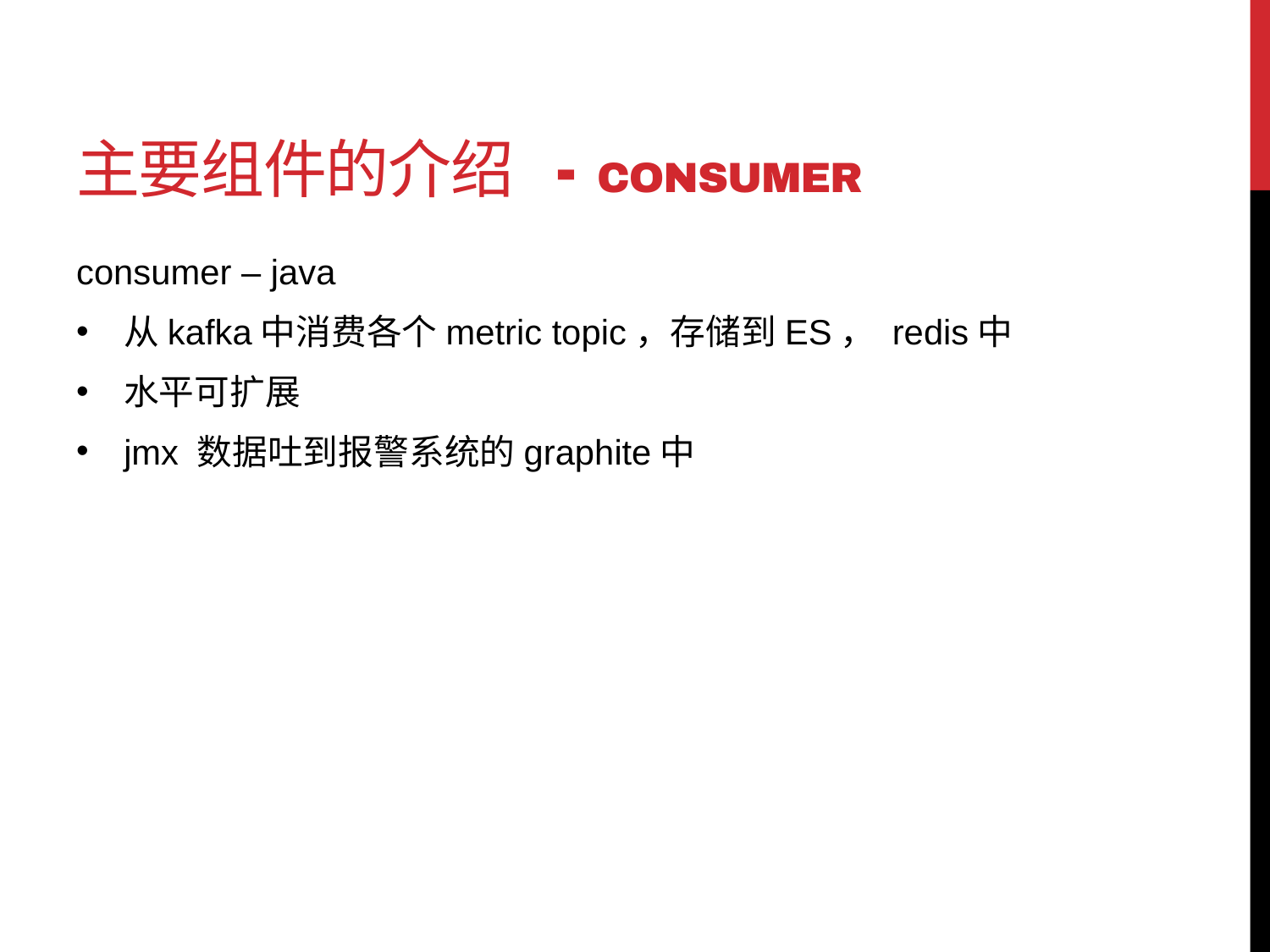

# 主要组件的介绍  - consumer
consumer – java
从kafka中消费各个metric topic，存储到ES， redis中
水平可扩展
jmx 数据吐到报警系统的graphite中